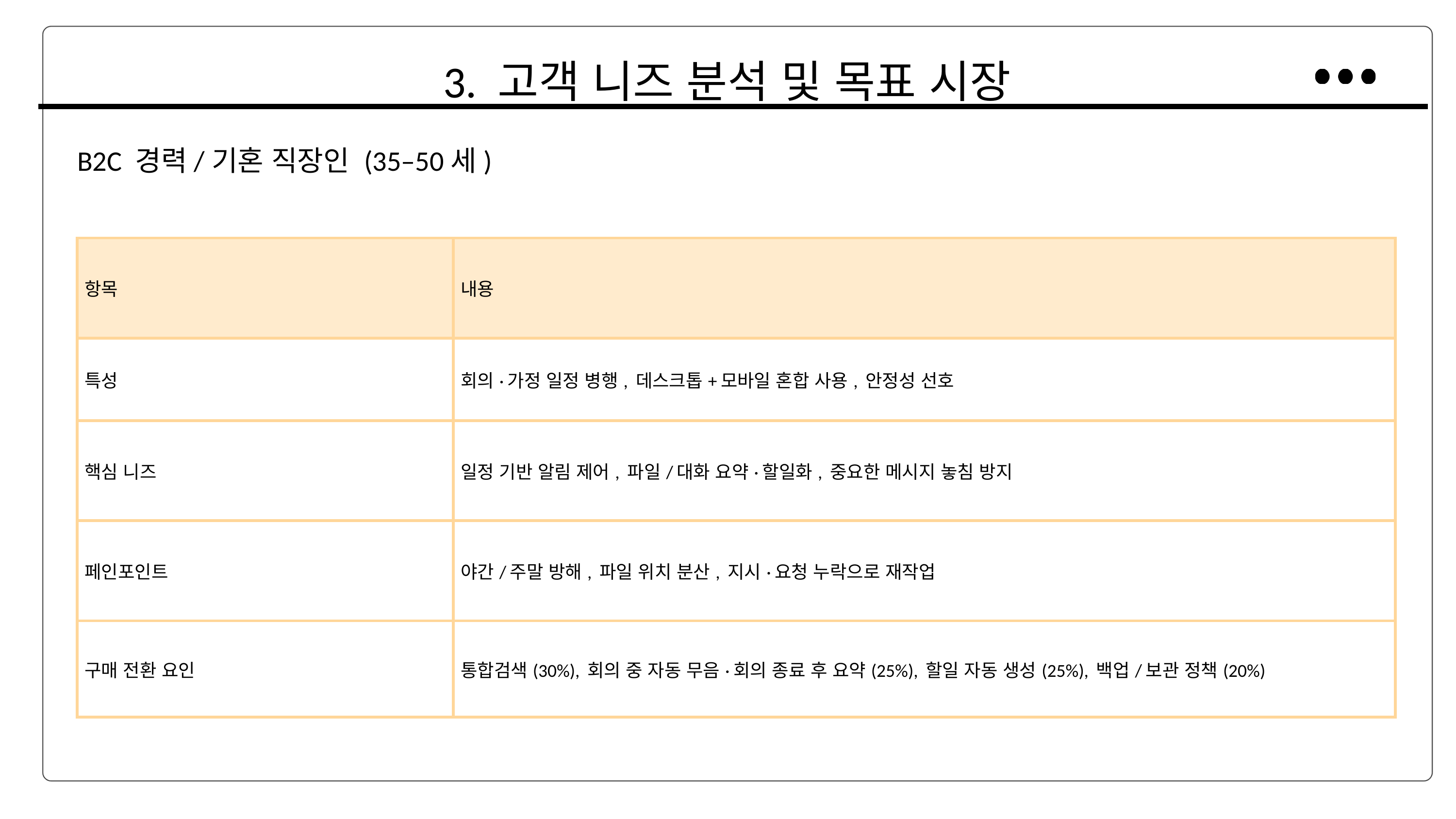

3. 고객 니즈 분석 및 목표 시장

B2C 경력/기혼 직장인 (35–50세)
| 항목 | 내용 |
| --- | --- |
| 특성 | 회의·가정 일정 병행, 데스크톱+모바일 혼합 사용, 안정성 선호 |
| 핵심 니즈 | 일정 기반 알림 제어, 파일/대화 요약·할일화, 중요한 메시지 놓침 방지 |
| 페인포인트 | 야간/주말 방해, 파일 위치 분산, 지시·요청 누락으로 재작업 |
| 구매 전환 요인 | 통합검색(30%), 회의 중 자동 무음·회의 종료 후 요약(25%), 할일 자동 생성(25%), 백업/보관 정책(20%) |